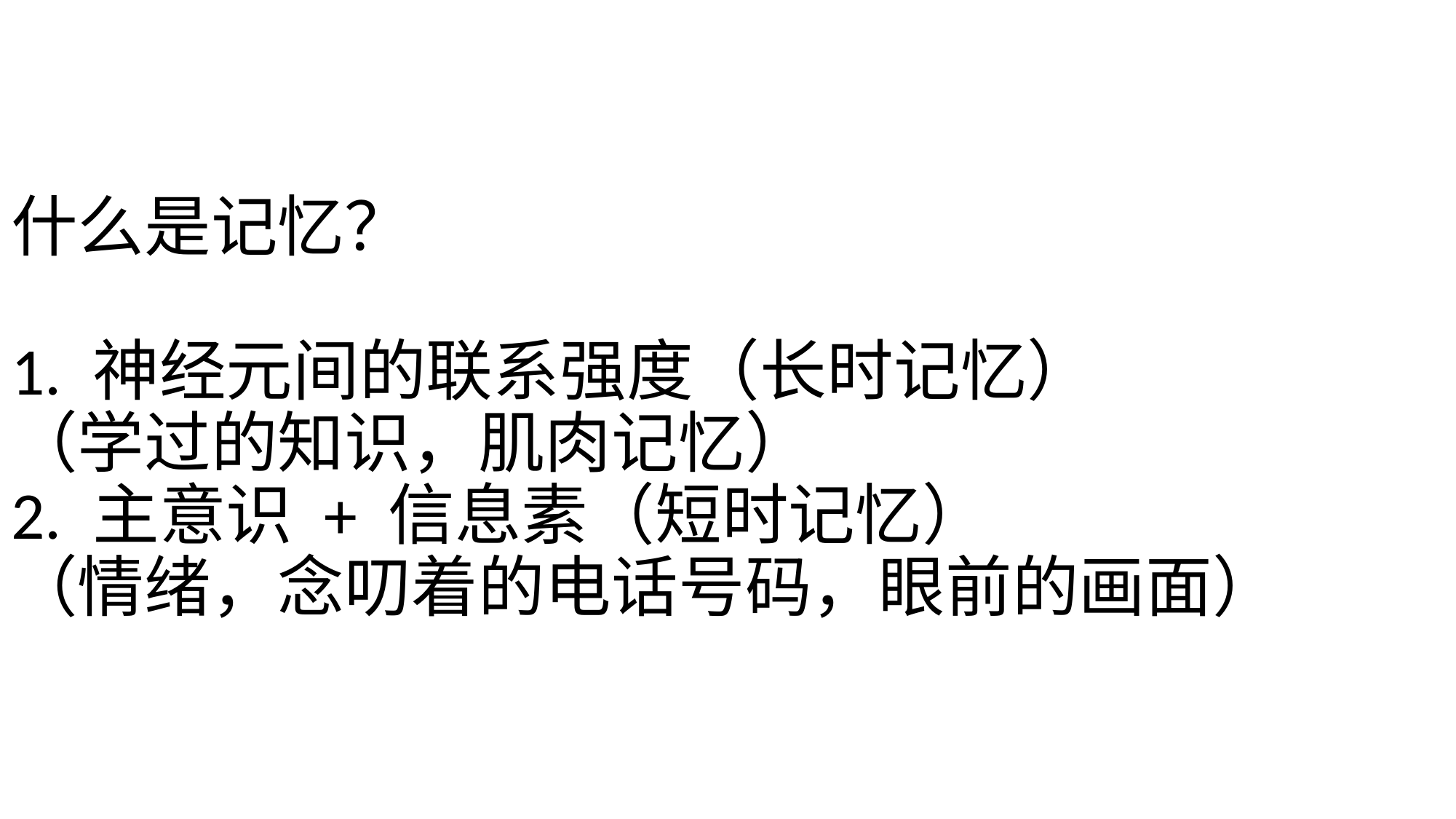

什么是记忆？

1. 神经元间的联系强度（长时记忆）
（学过的知识，肌肉记忆）
2. 主意识 + 信息素（短时记忆）
（情绪，念叨着的电话号码，眼前的画面）